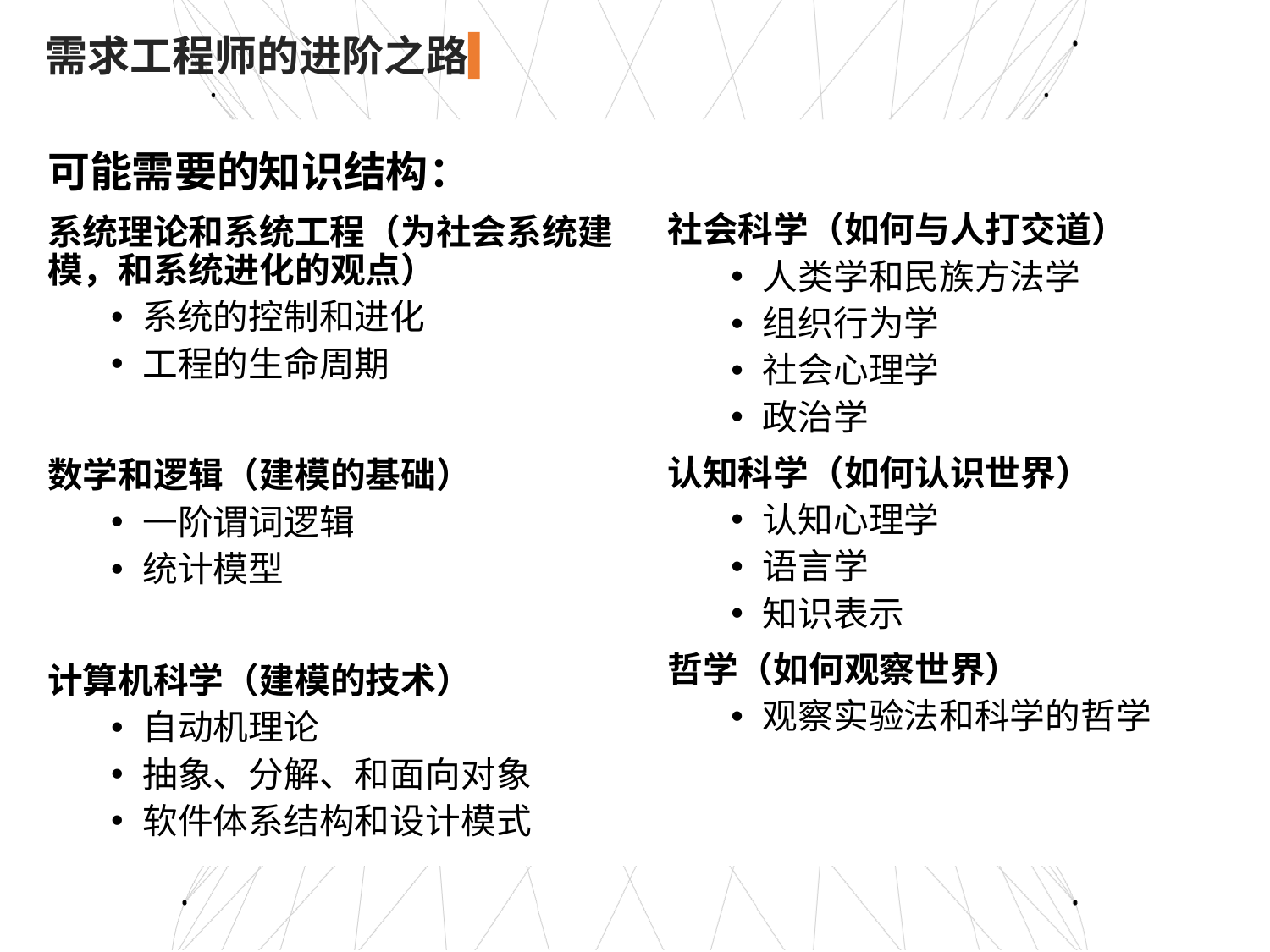

需求工程师的进阶之路

可能需要的知识结构：
系统理论和系统工程（为社会系统建模，和系统进化的观点）
系统的控制和进化
工程的生命周期

数学和逻辑（建模的基础）
一阶谓词逻辑
统计模型

计算机科学（建模的技术）
自动机理论
抽象、分解、和面向对象
软件体系结构和设计模式
社会科学（如何与人打交道）
人类学和民族方法学
组织行为学
社会心理学
政治学
认知科学（如何认识世界）
认知心理学
语言学
知识表示
哲学（如何观察世界）
观察实验法和科学的哲学